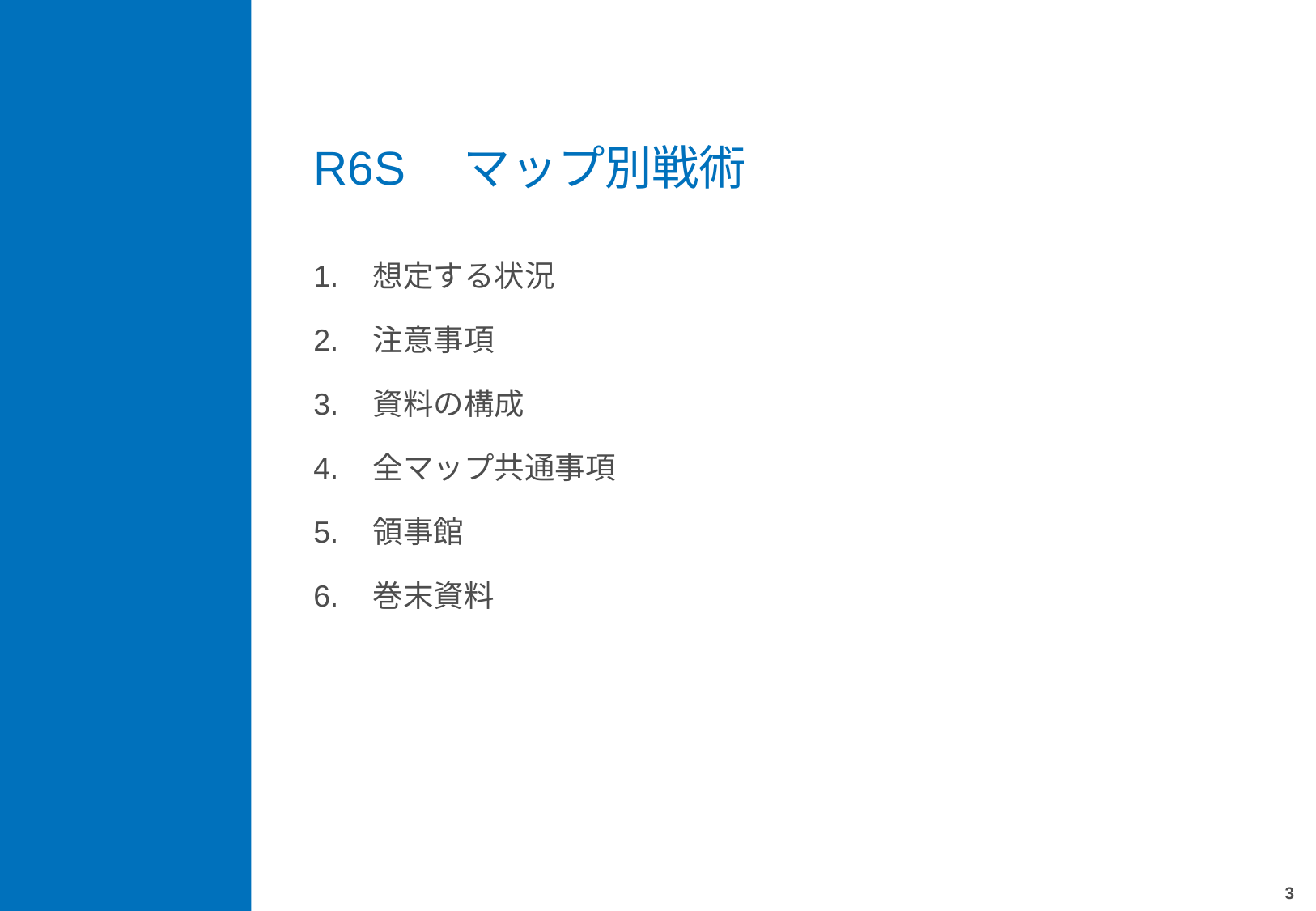

# R6S　マップ別戦術
想定する状況
注意事項
資料の構成
全マップ共通事項
領事館
巻末資料
3